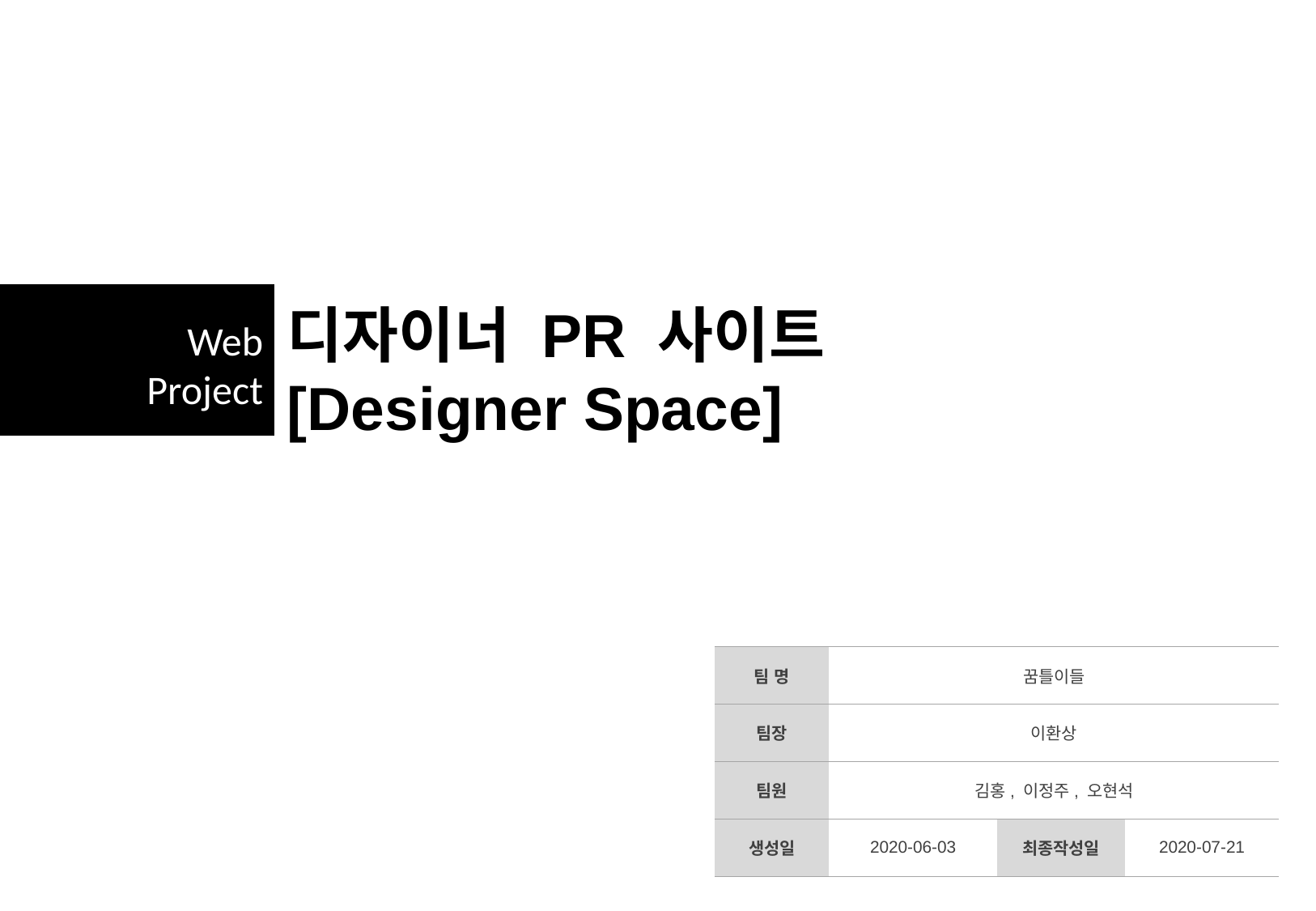

디자이너 PR 사이트
[Designer Space]
Web
Project
| 팀 명 | 꿈틀이들 |  |  |
| --- | --- | --- | --- |
| 팀장 | 이환상 |  |  |
| 팀원 | 김홍, 이정주, 오현석 |  |  |
| 생성일 | 2020-06-03 | 최종작성일 | 2020-07-21 |